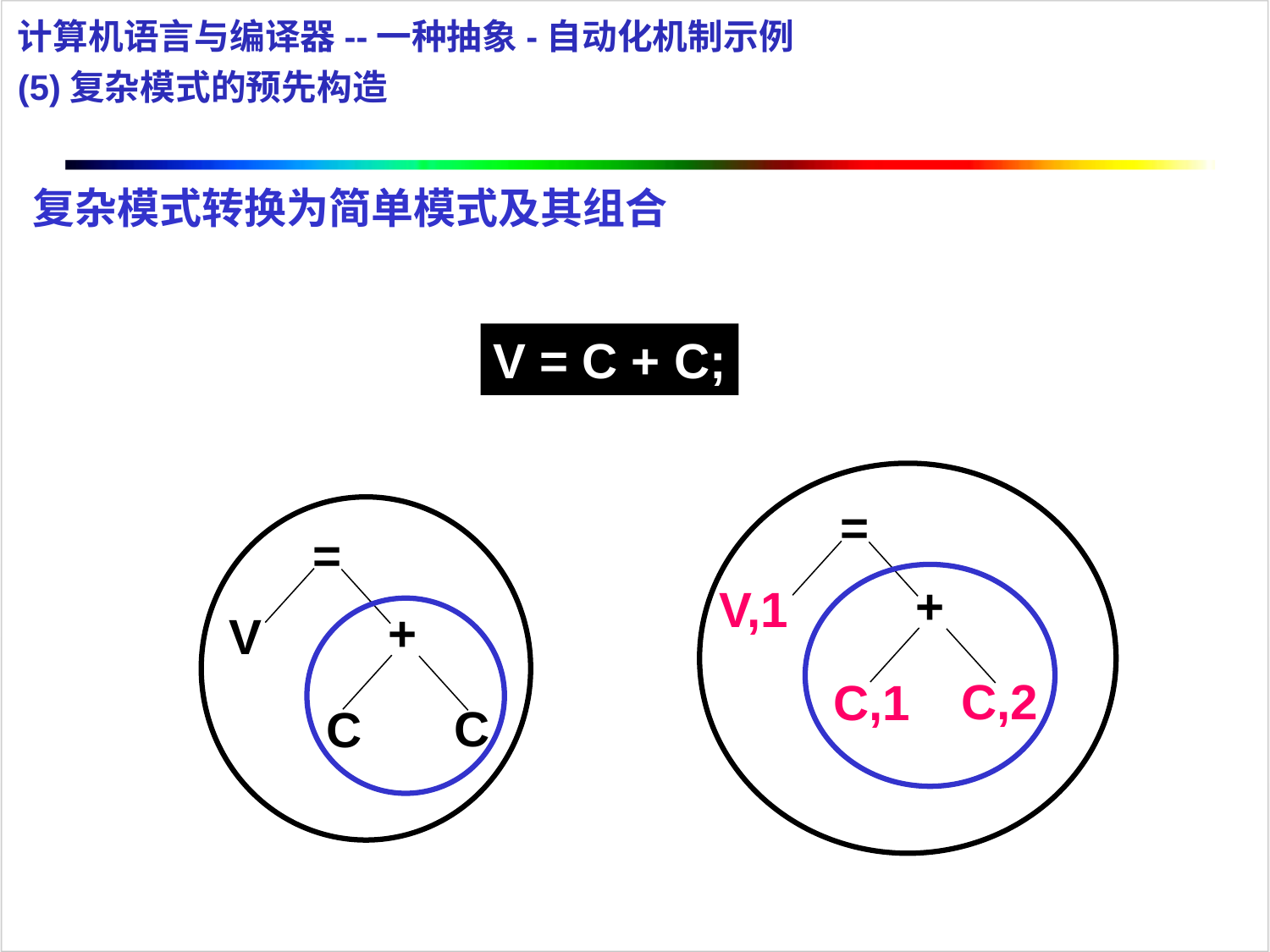

计算机语言与编译器--一种抽象-自动化机制示例
(5)复杂模式的预先构造
复杂模式转换为简单模式及其组合
V = C + C;

=

+
V,1

C,2
C,1

=

+
V

C
C